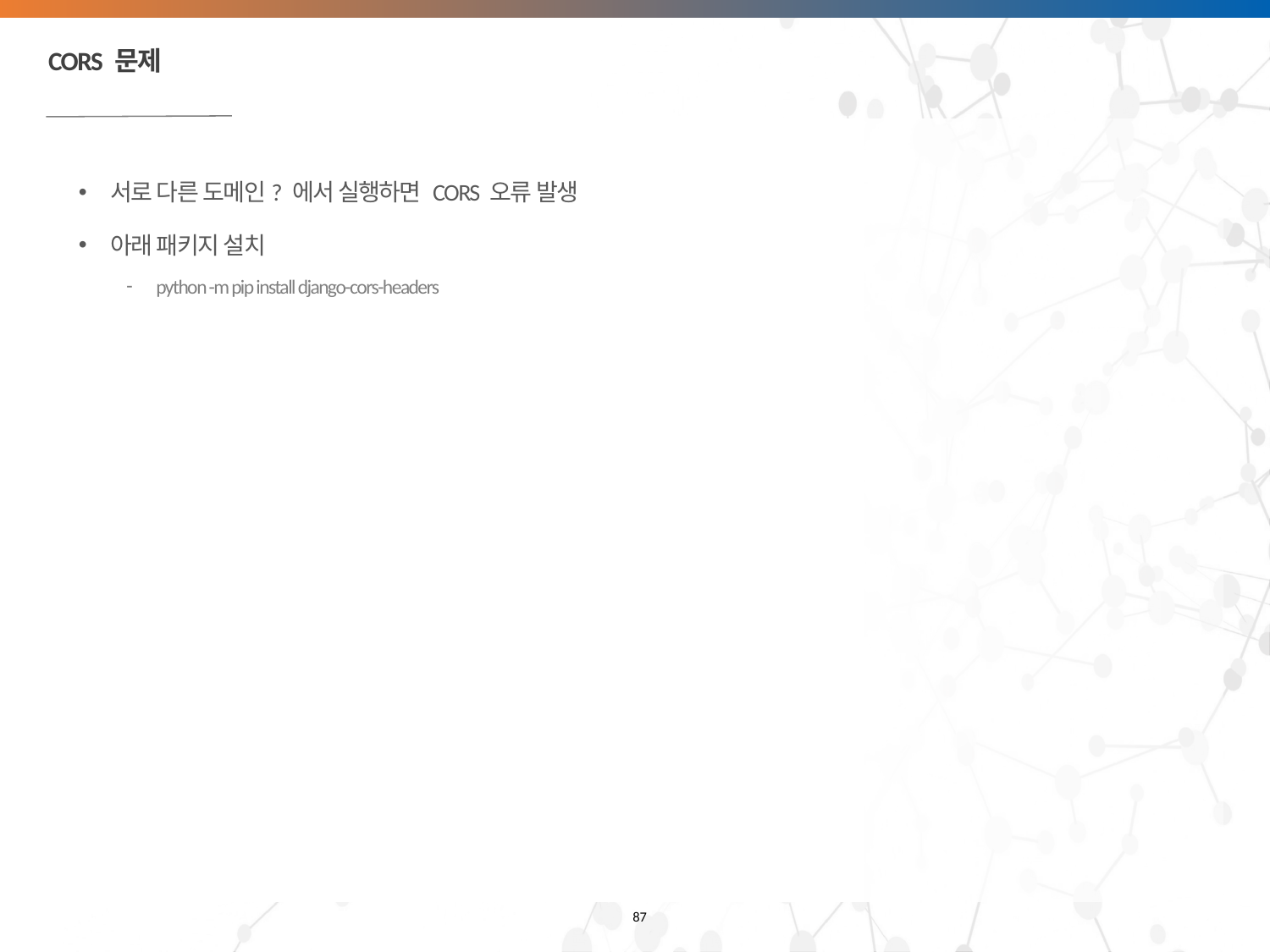

# CORS 문제

서로 다른 도메인? 에서 실행하면 CORS 오류 발생
아래 패키지 설치
python -m pip install django-cors-headers
87